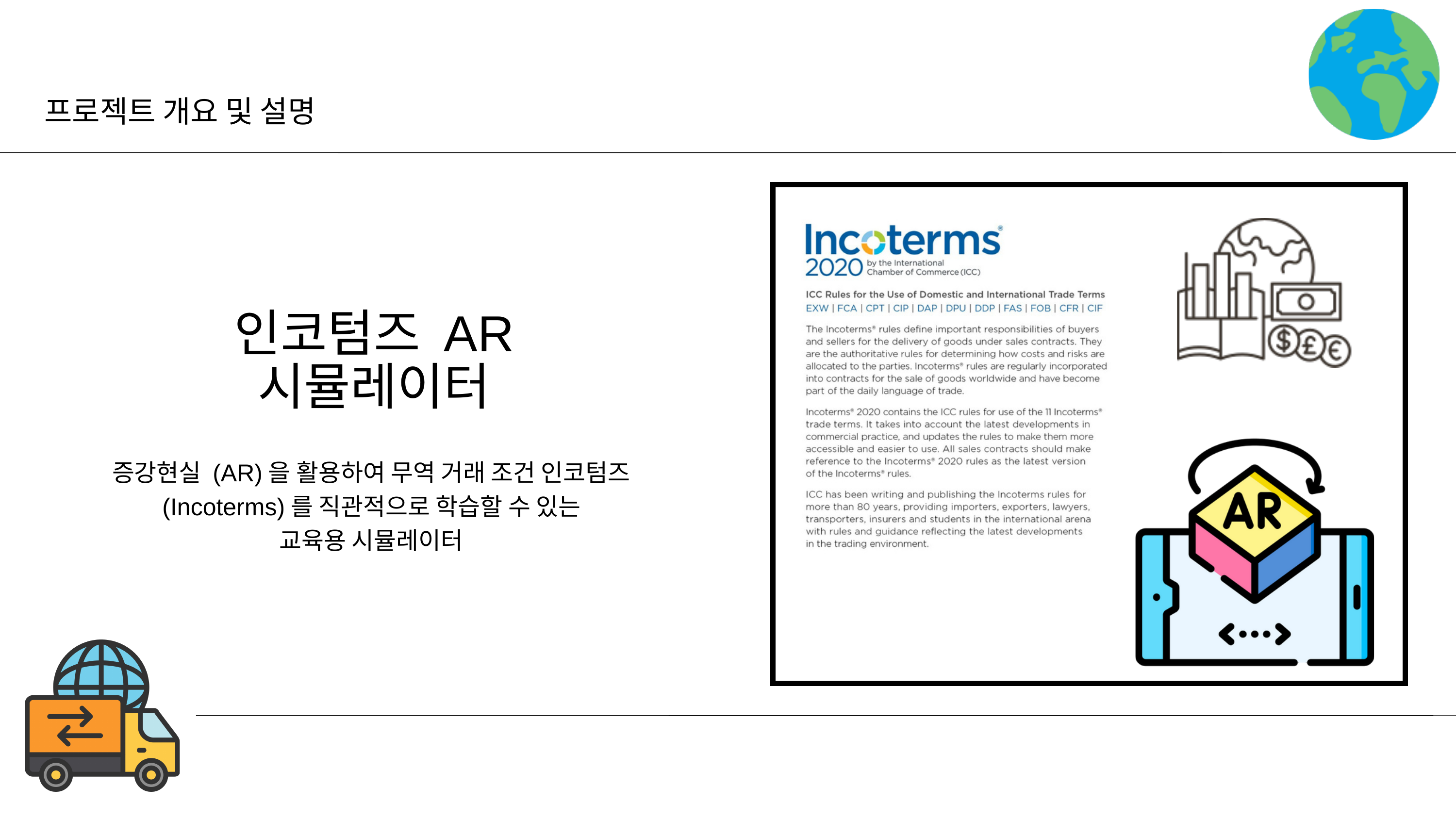

프로젝트 개요 및 설명

인코텀즈 AR 시뮬레이터

증강현실 (AR)을 활용하여 무역 거래 조건 인코텀즈(Incoterms)를 직관적으로 학습할 수 있는
교육용 시뮬레이터